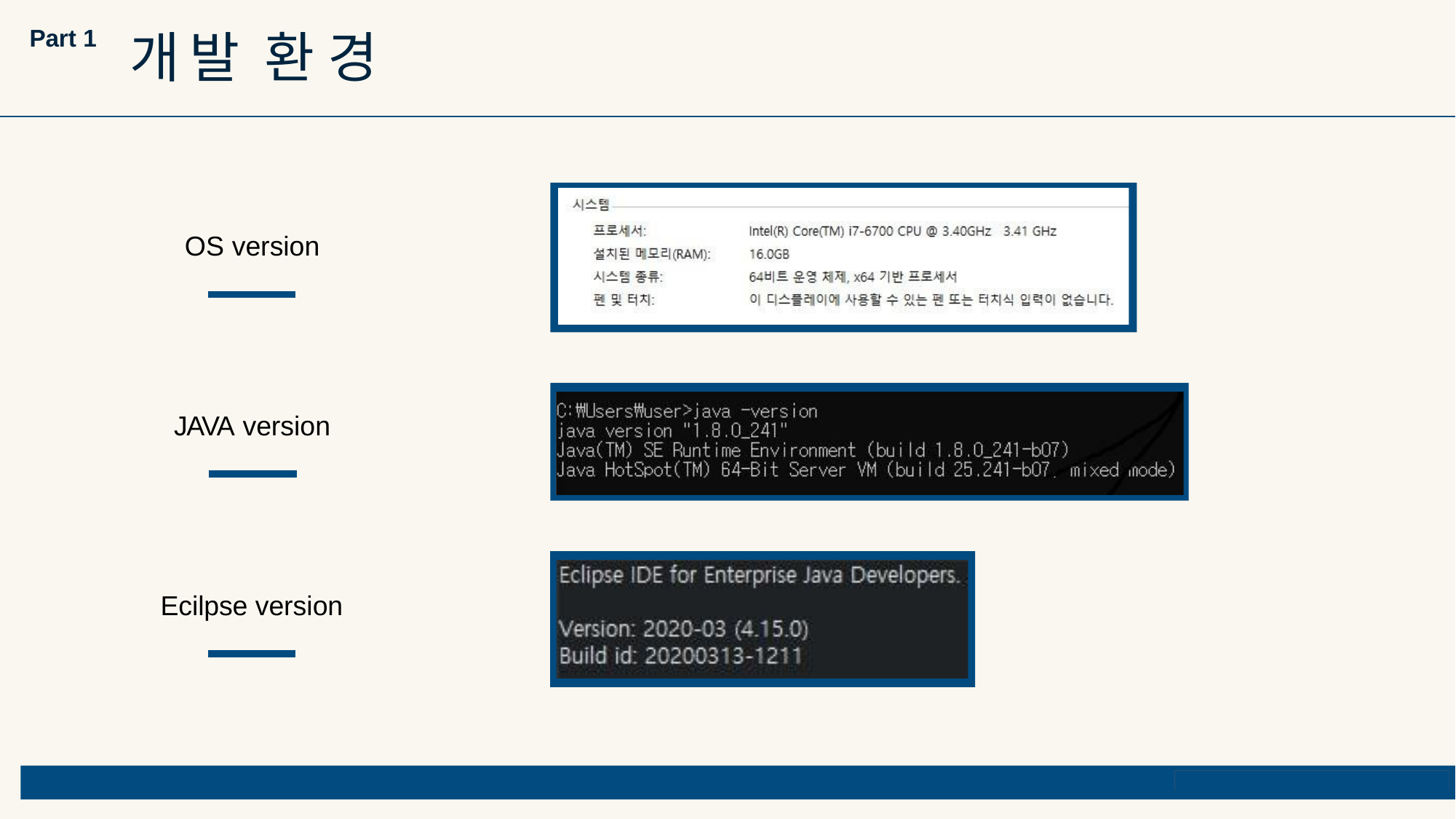

Part 1
# 개발 환경

OS version

JAVA version

Ecilpse version

ⓒSaebyeol Yu. Saebyeol’s PowerPoint